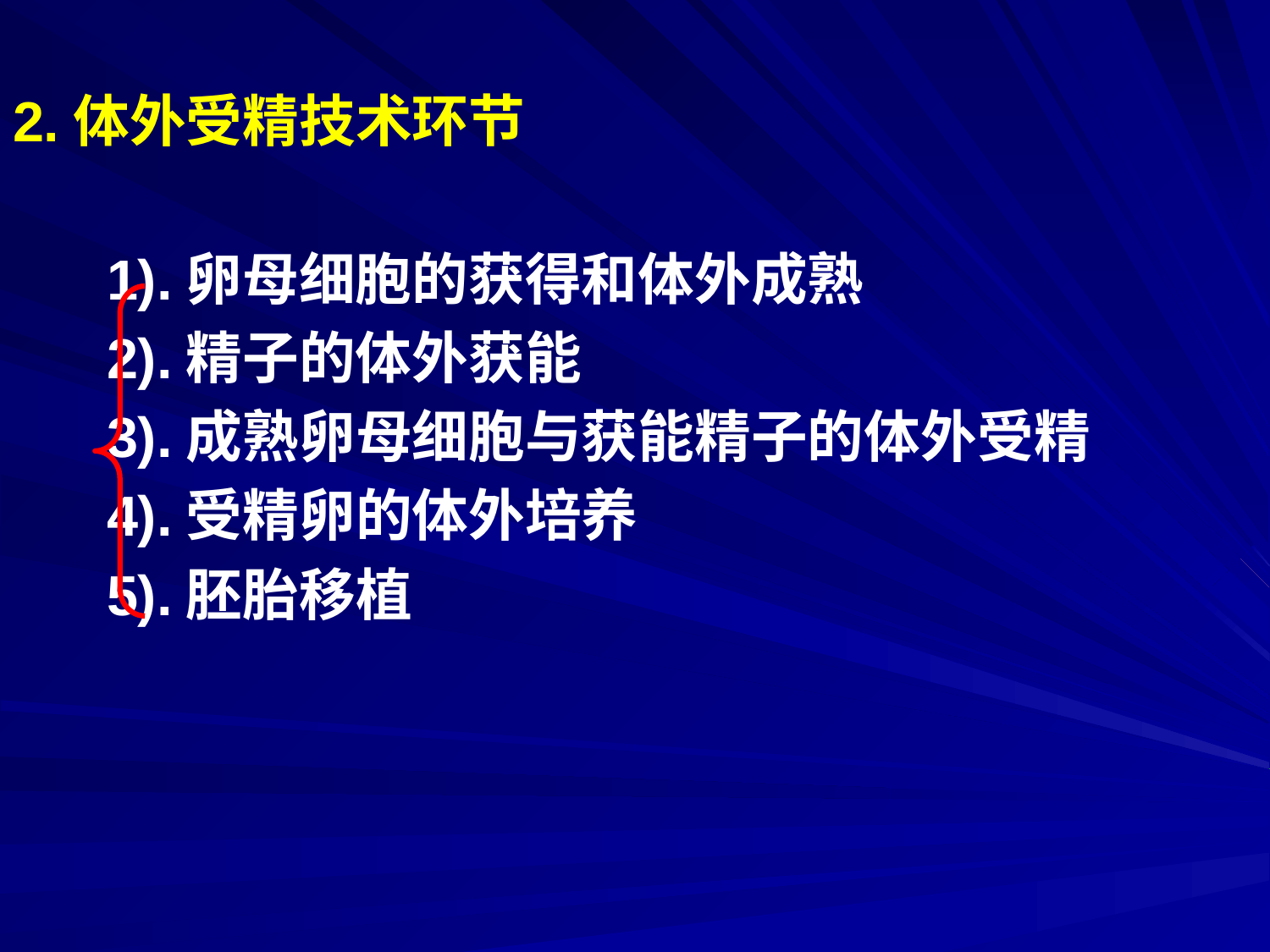

2.体外受精技术环节

      1).卵母细胞的获得和体外成熟
      2).精子的体外获能
      3).成熟卵母细胞与获能精子的体外受精
      4).受精卵的体外培养
      5).胚胎移植